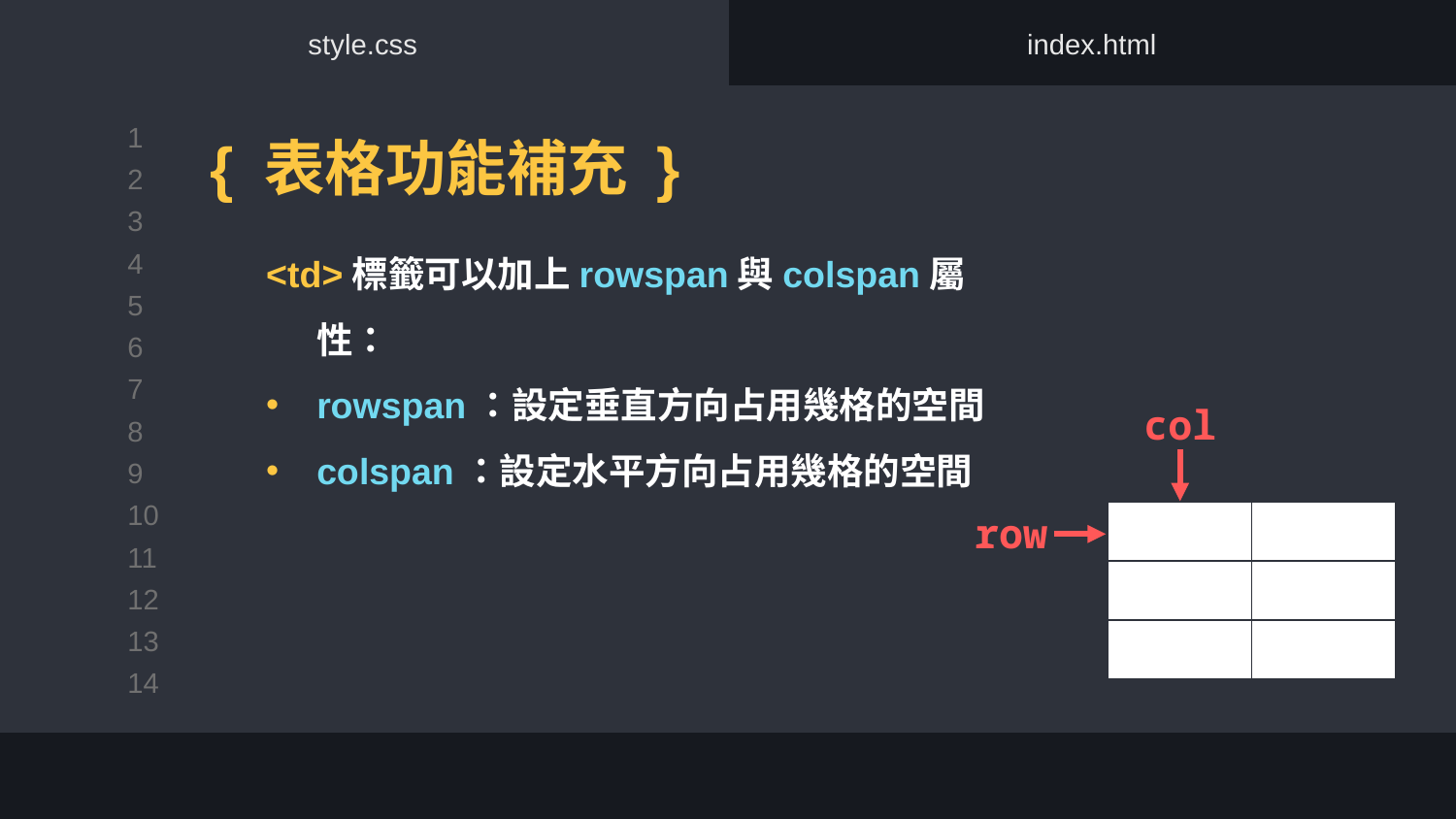

style.css
index.html
{ 表格功能補充 }
<td>標籤可以加上rowspan與colspan屬性：
rowspan：設定垂直方向占用幾格的空間
colspan：設定水平方向占用幾格的空間

col
row
|  |  |
| --- | --- |
|  |  |
|  |  |